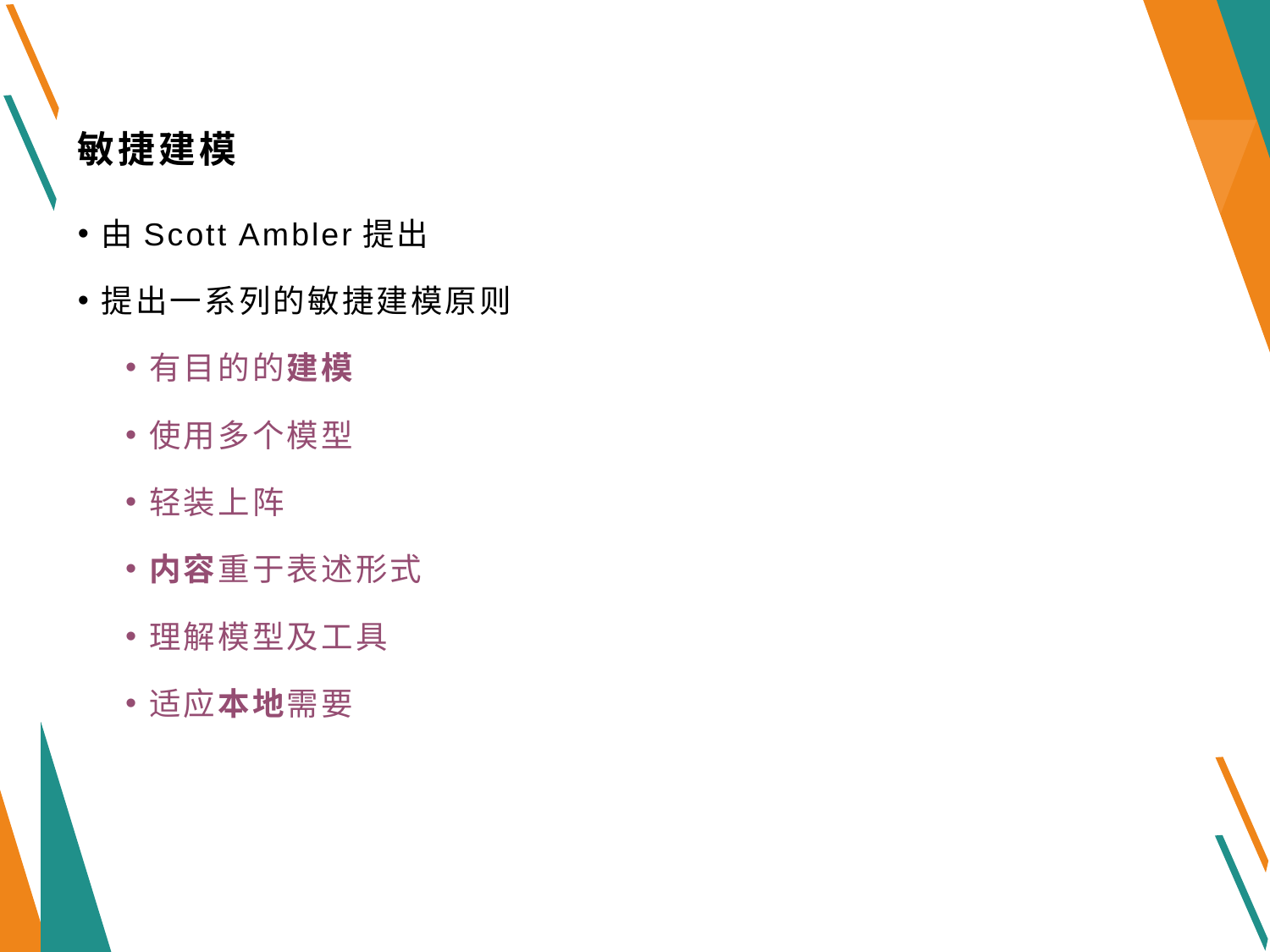

# 敏捷建模
由Scott Ambler提出
提出一系列的敏捷建模原则
有目的的建模
使用多个模型
轻装上阵
内容重于表述形式
理解模型及工具
适应本地需要
18